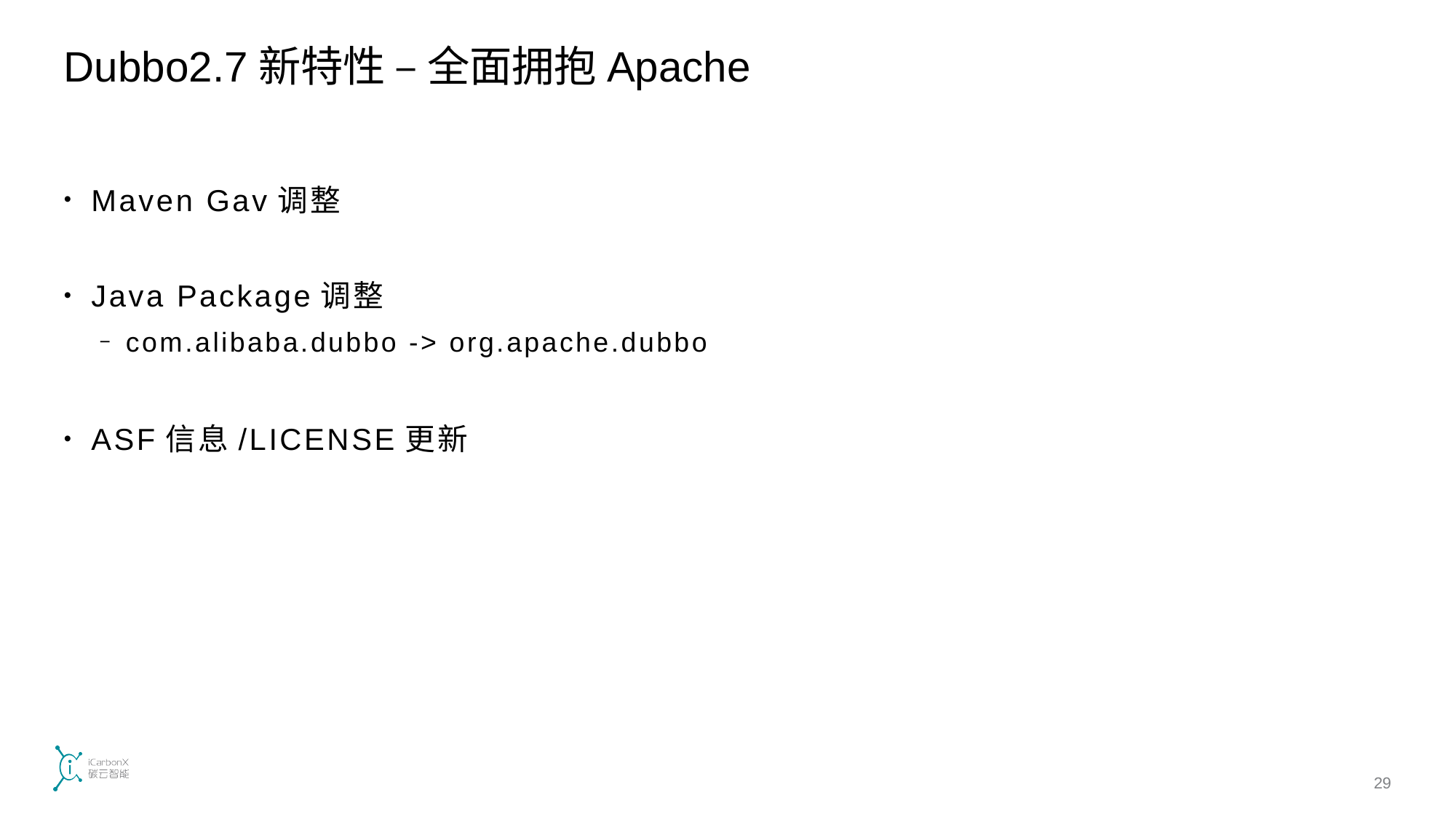

# Dubbo2.7新特性 – 全面拥抱Apache

Maven Gav调整

Java Package调整
com.alibaba.dubbo -> org.apache.dubbo

ASF信息/LICENSE更新
29